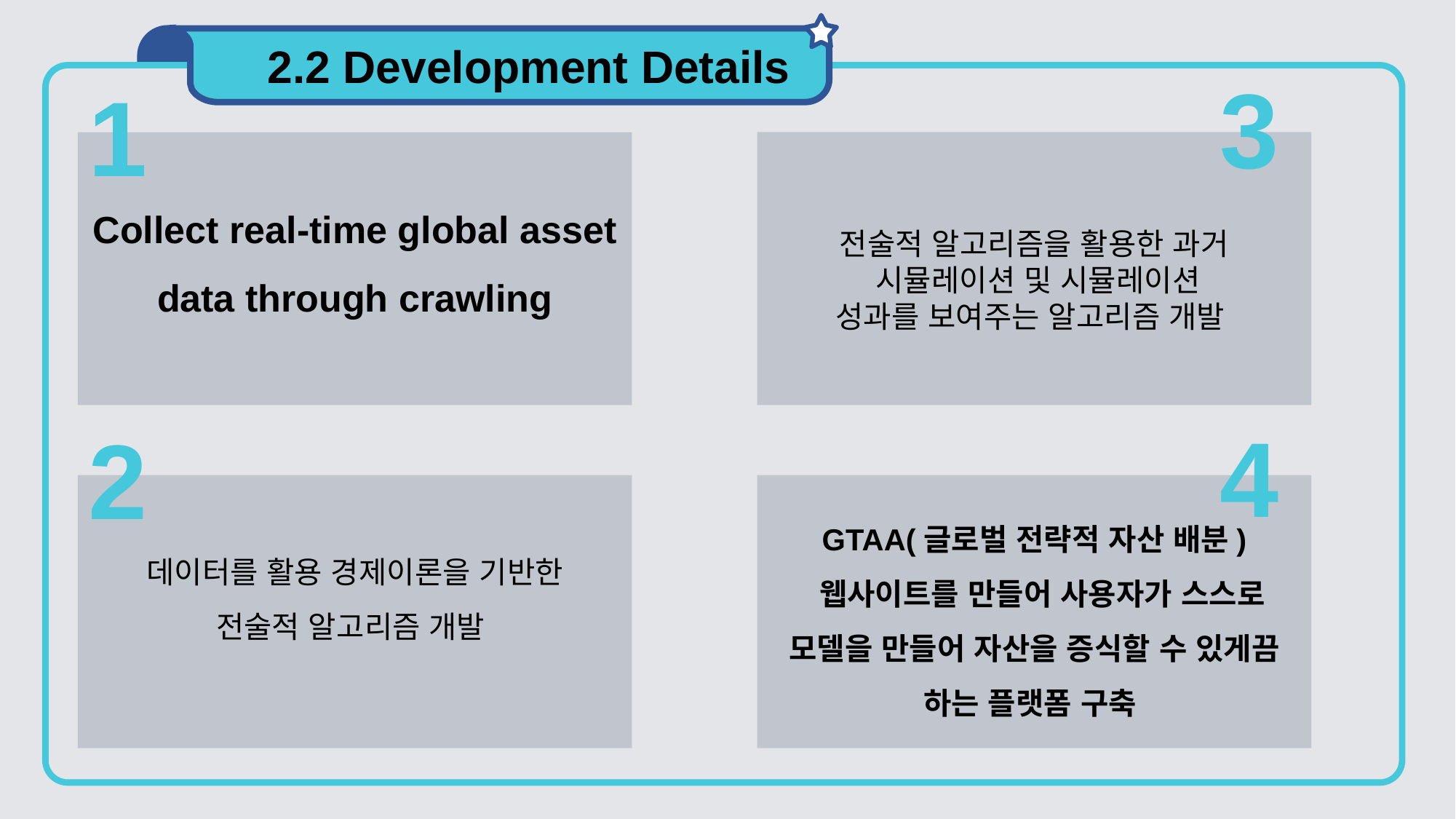

2.2 Development Details
3

1

전술적 알고리즘을 활용한 과거
 시뮬레이션 및 시뮬레이션
성과를 보여주는 알고리즘 개발

Collect real-time global asset data through crawling

4
2

데이터를 활용 경제이론을 기반한
전술적 알고리즘 개발

GTAA(글로벌 전략적 자산 배분)
 웹사이트를 만들어 사용자가 스스로 모델을 만들어 자산을 증식할 수 있게끔 하는 플랫폼 구축